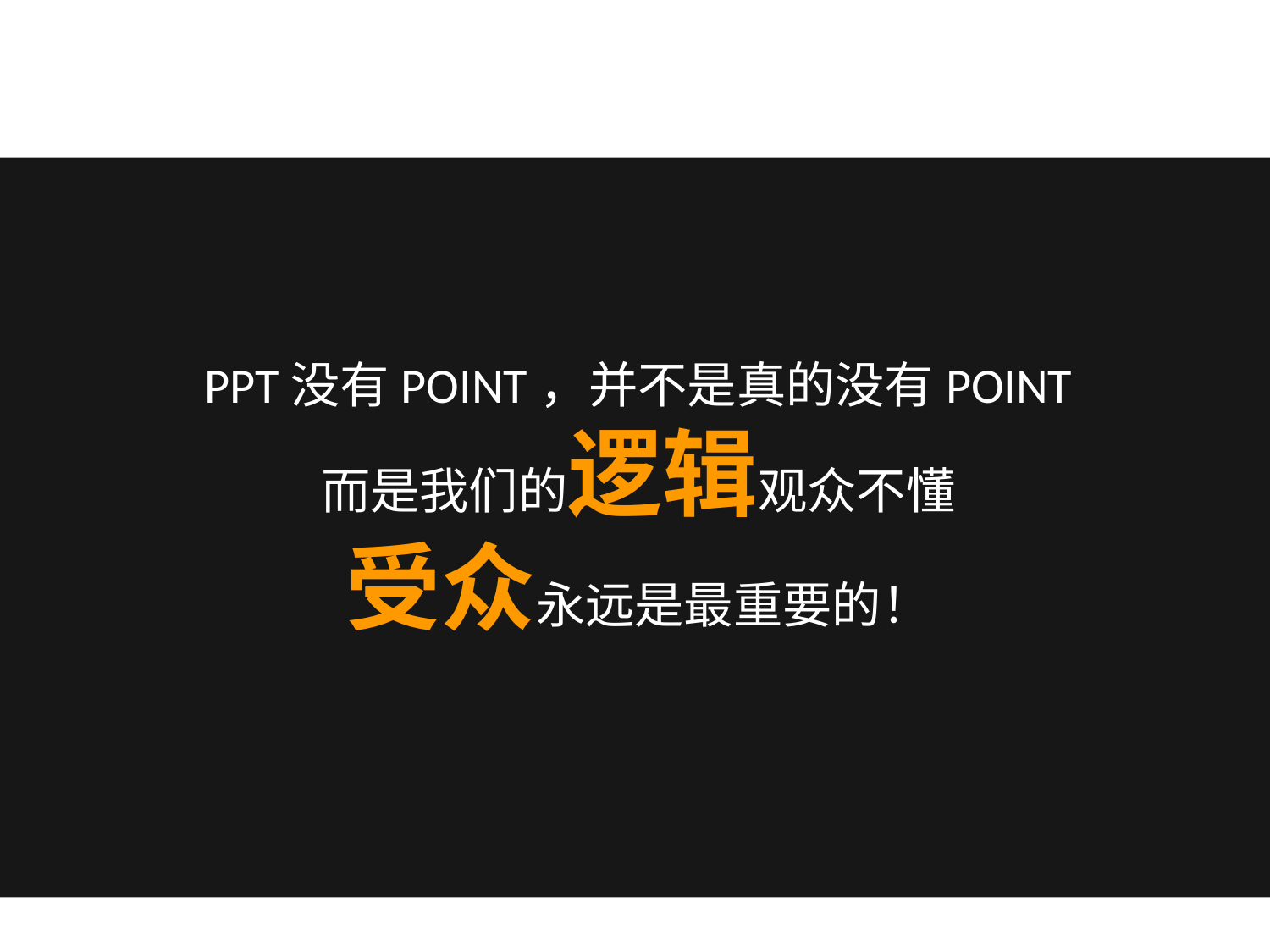

！
PPT中更多是利用
水平思考法（右脑）
富有跳跃性，对要陈述的结论寻找更好的表达方案：
啊，原来是这样的！
PPT没有POINT，并不是真的没有POINT
而是我们的逻辑观众不懂
受众永远是最重要的！

？
Word中更多是利用
垂直思考法（左脑）
强调连贯性，总在利用逻辑思维去推导：
什么是对的？